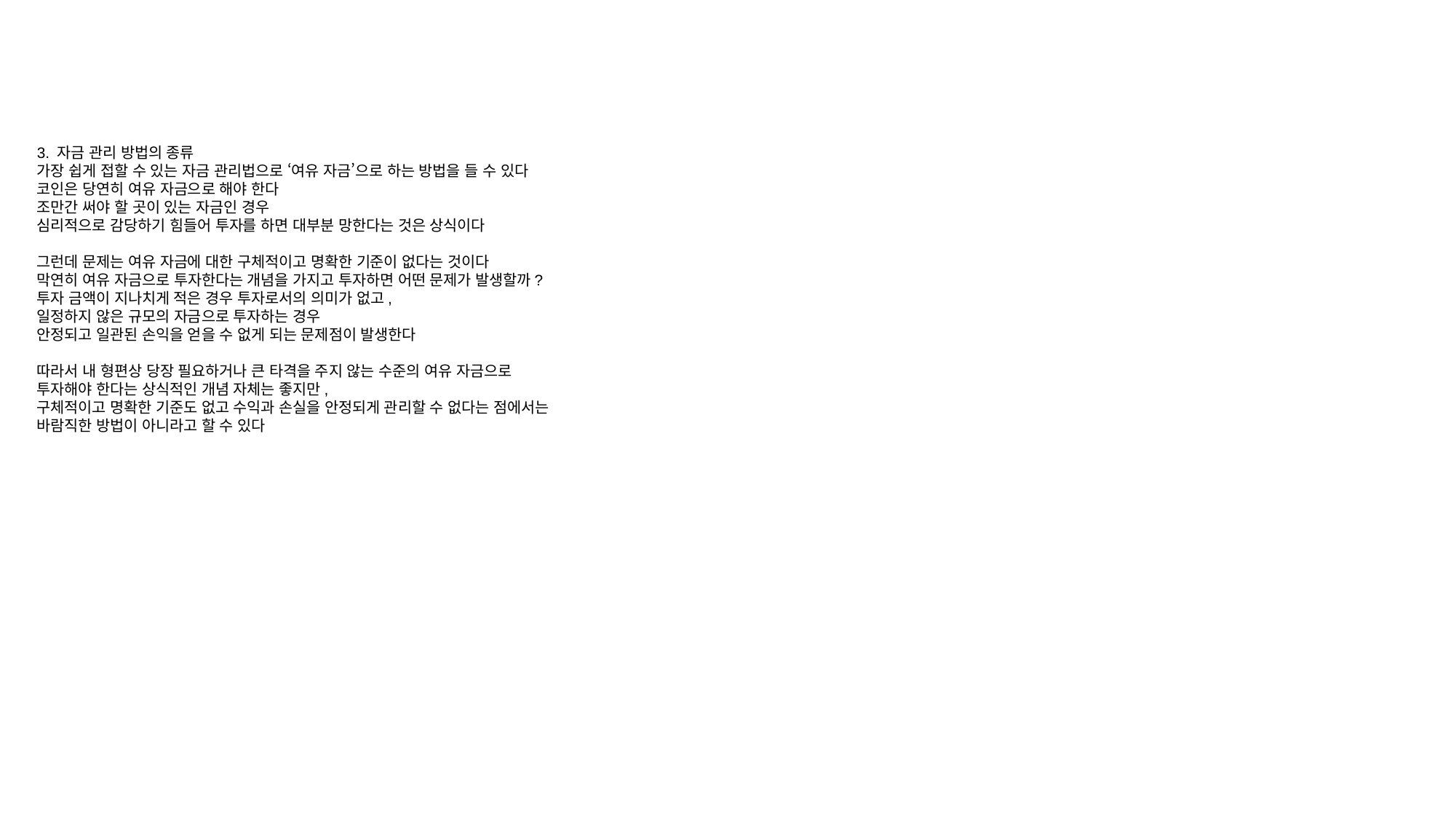

3. 자금 관리 방법의 종류
가장 쉽게 접할 수 있는 자금 관리법으로 ‘여유 자금’으로 하는 방법을 들 수 있다
코인은 당연히 여유 자금으로 해야 한다
조만간 써야 할 곳이 있는 자금인 경우
심리적으로 감당하기 힘들어 투자를 하면 대부분 망한다는 것은 상식이다

그런데 문제는 여유 자금에 대한 구체적이고 명확한 기준이 없다는 것이다
막연히 여유 자금으로 투자한다는 개념을 가지고 투자하면 어떤 문제가 발생할까?
투자 금액이 지나치게 적은 경우 투자로서의 의미가 없고,
일정하지 않은 규모의 자금으로 투자하는 경우
안정되고 일관된 손익을 얻을 수 없게 되는 문제점이 발생한다

따라서 내 형편상 당장 필요하거나 큰 타격을 주지 않는 수준의 여유 자금으로
투자해야 한다는 상식적인 개념 자체는 좋지만,
구체적이고 명확한 기준도 없고 수익과 손실을 안정되게 관리할 수 없다는 점에서는
바람직한 방법이 아니라고 할 수 있다